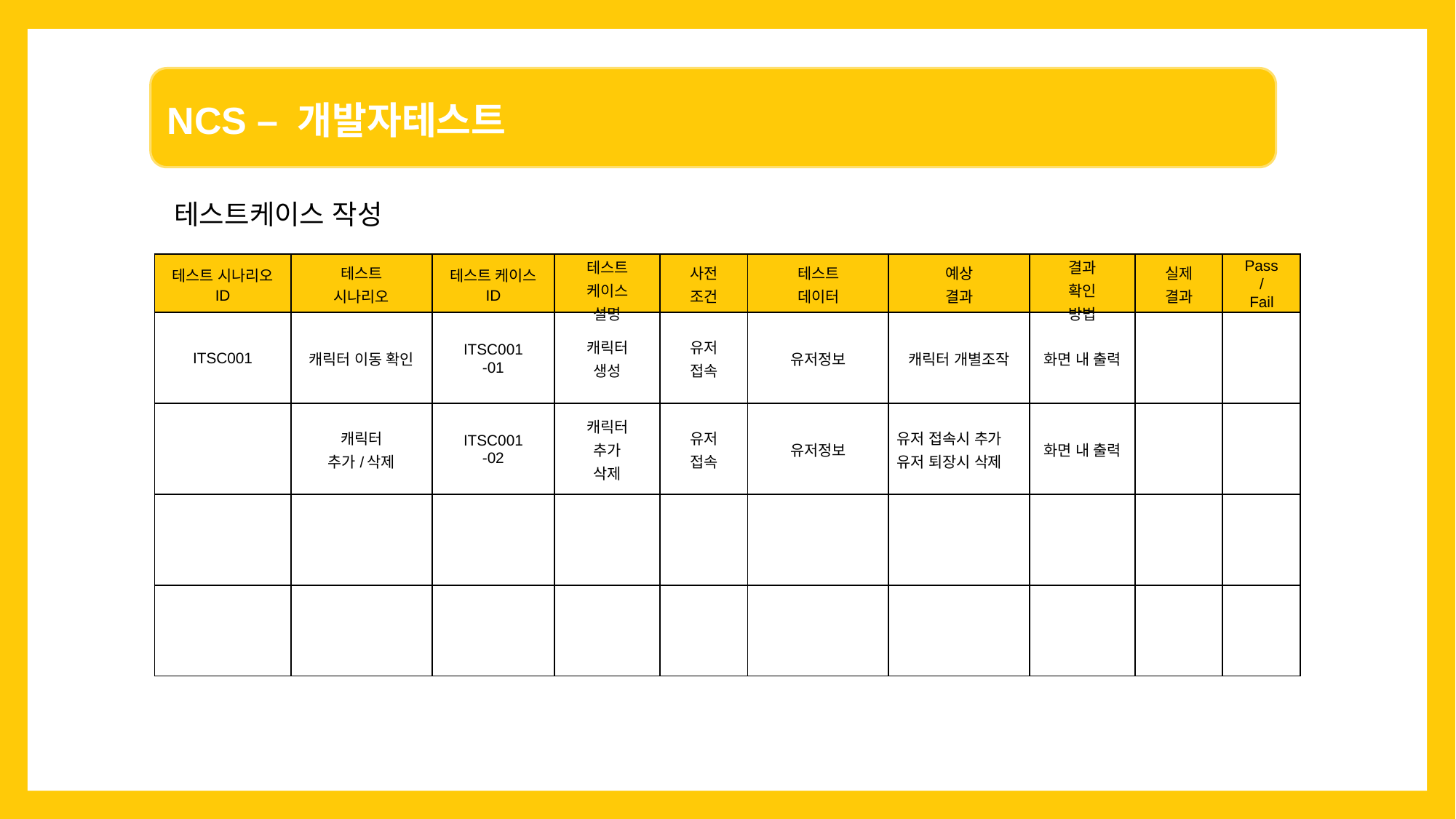

NCS – 개발자테스트
테스트케이스 작성
| 테스트 시나리오 ID | 테스트 시나리오 | 테스트 케이스 ID | 테스트 케이스 설명 | 사전 조건 | 테스트 데이터 | 예상 결과 | 결과 확인 방법 | 실제 결과 | Pass / Fail |
| --- | --- | --- | --- | --- | --- | --- | --- | --- | --- |
| ITSC001 | 캐릭터 이동 확인 | ITSC001 -01 | 캐릭터 생성 | 유저 접속 | 유저정보 | 캐릭터 개별조작 | 화면 내 출력 |  |  |
|  | 캐릭터 추가/삭제 | ITSC001 -02 | 캐릭터 추가 삭제 | 유저 접속 | 유저정보 | 유저 접속시 추가 유저 퇴장시 삭제 | 화면 내 출력 |  |  |
|  |  |  |  |  |  |  |  |  |  |
|  |  |  |  |  |  |  |  |  |  |